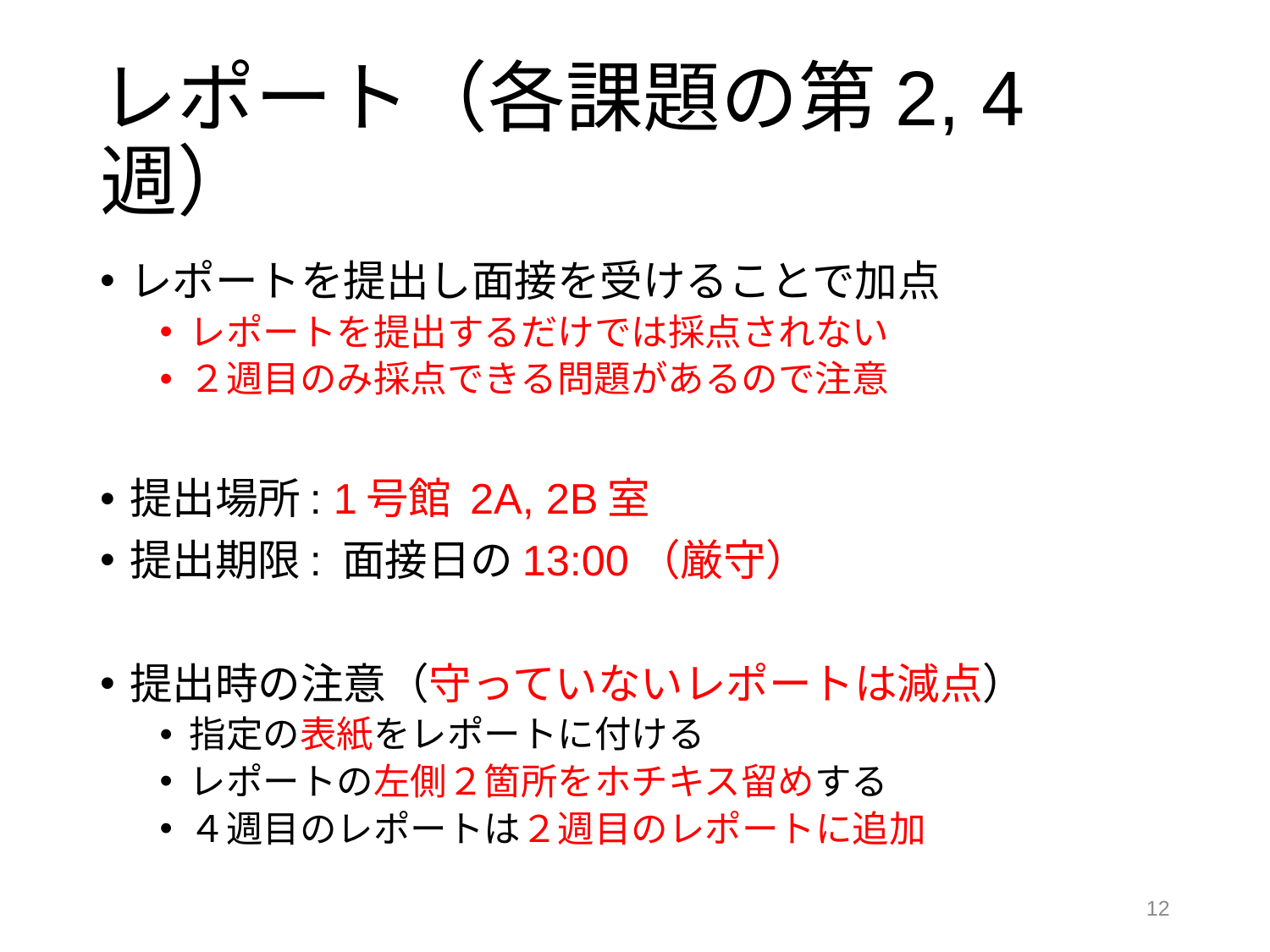

# レポート（各課題の第2, 4週）
レポートを提出し面接を受けることで加点
レポートを提出するだけでは採点されない
２週目のみ採点できる問題があるので注意

提出場所: 1号館 2A, 2B室
提出期限: 面接日の13:00（厳守）

提出時の注意（守っていないレポートは減点）
指定の表紙をレポートに付ける
レポートの左側２箇所をホチキス留めする
４週目のレポートは２週目のレポートに追加

12